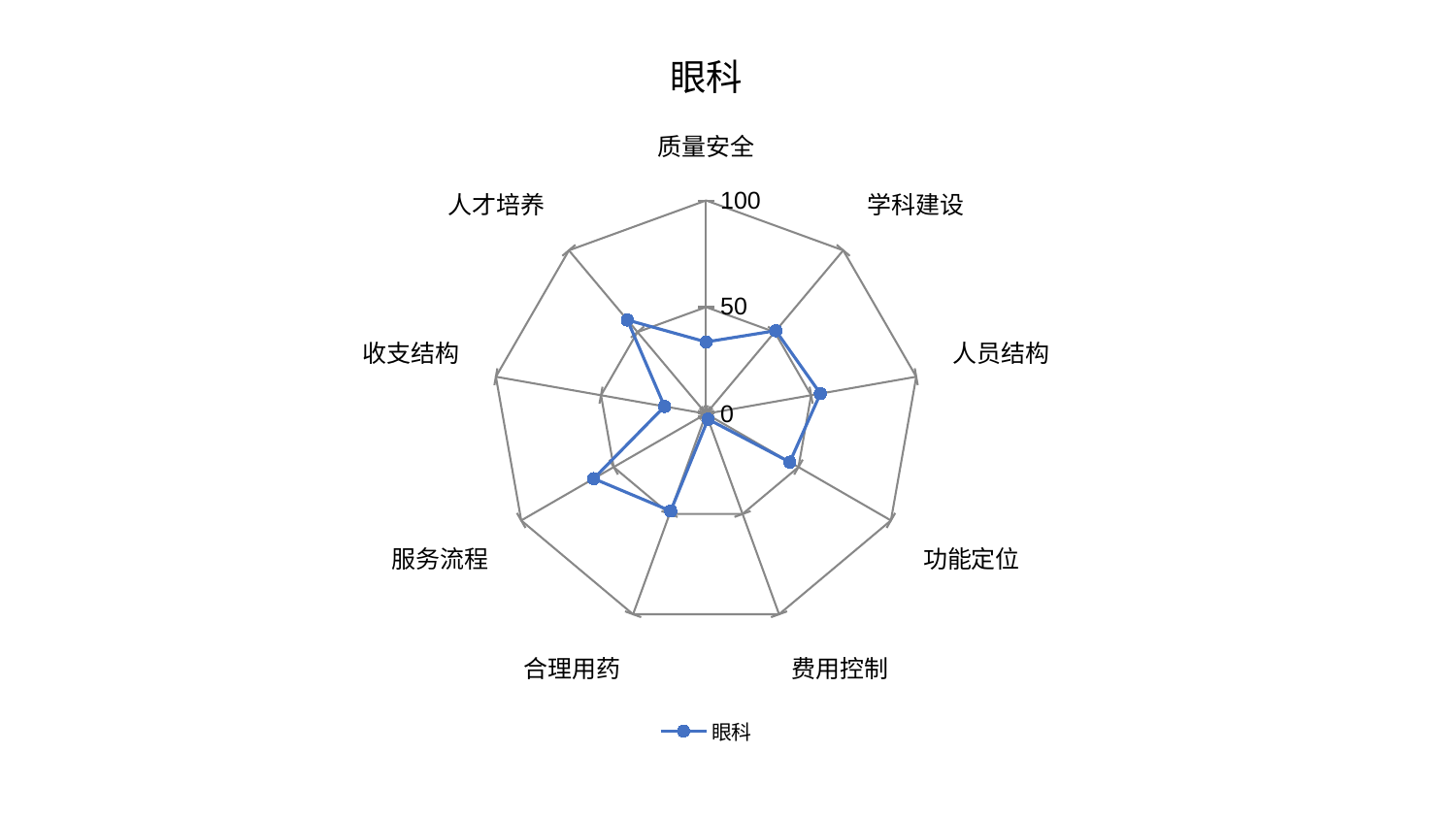

### Chart: 眼科

| Category | 眼科 |
|---|---|
| 质量安全 | 33.66563062133146 |
| 学科建设 | 50.84251558647618 |
| 人员结构 | 54.417437464368206 |
| 功能定位 | 45.313760738087566 |
| 费用控制 | 2.7124203622796825 |
| 合理用药 | 48.50348868994664 |
| 服务流程 | 60.82759365725351 |
| 收支结构 | 19.765245737117468 |
| 人才培养 | 57.38942605473911 |
90